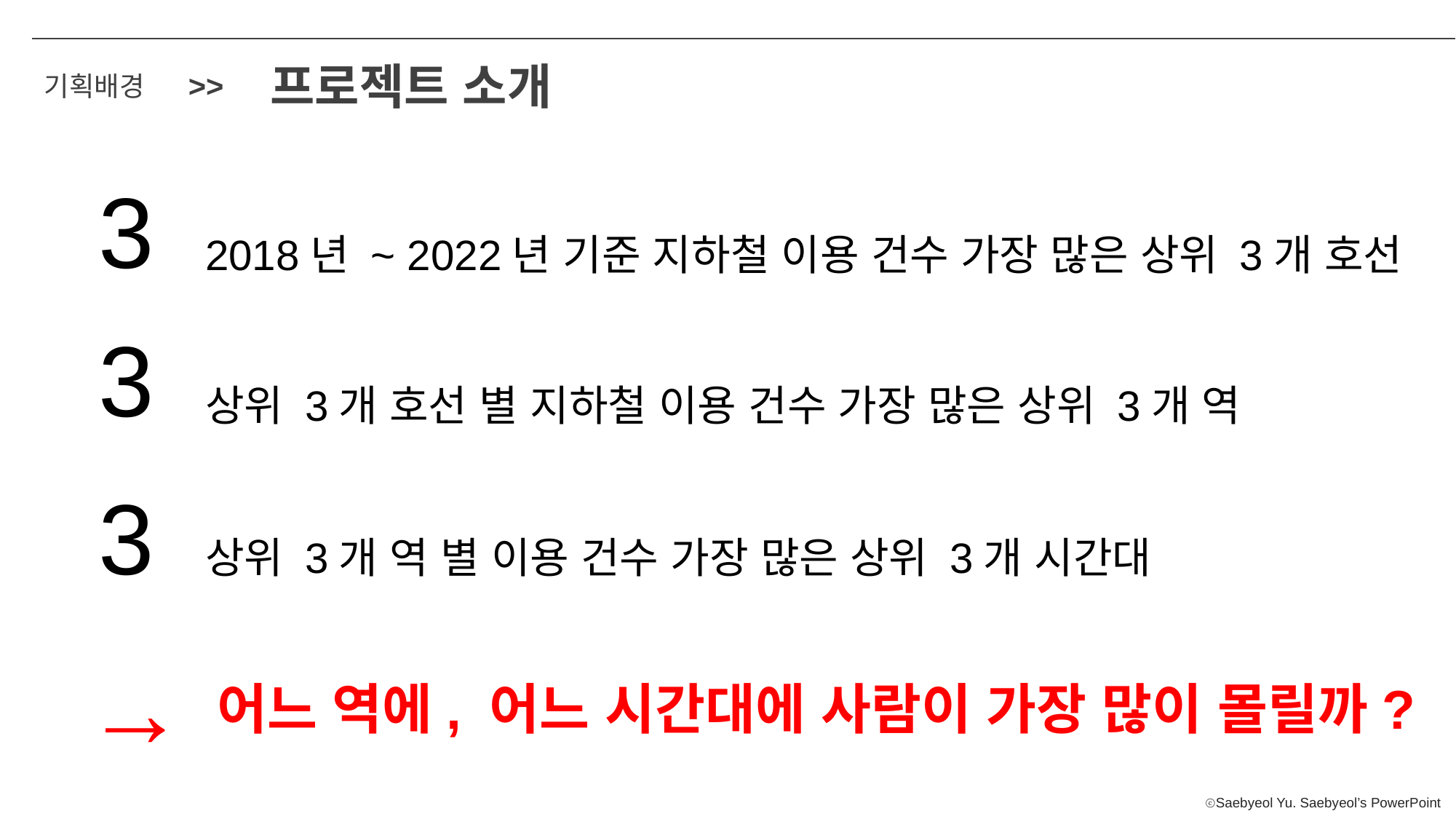

프로젝트 소개
>>
기획배경
3
2018년 ~ 2022년 기준 지하철 이용 건수 가장 많은 상위 3개 호선
3
상위 3개 호선 별 지하철 이용 건수 가장 많은 상위 3개 역
3
상위 3개 역 별 이용 건수 가장 많은 상위 3개 시간대
→
어느 역에, 어느 시간대에 사람이 가장 많이 몰릴까?